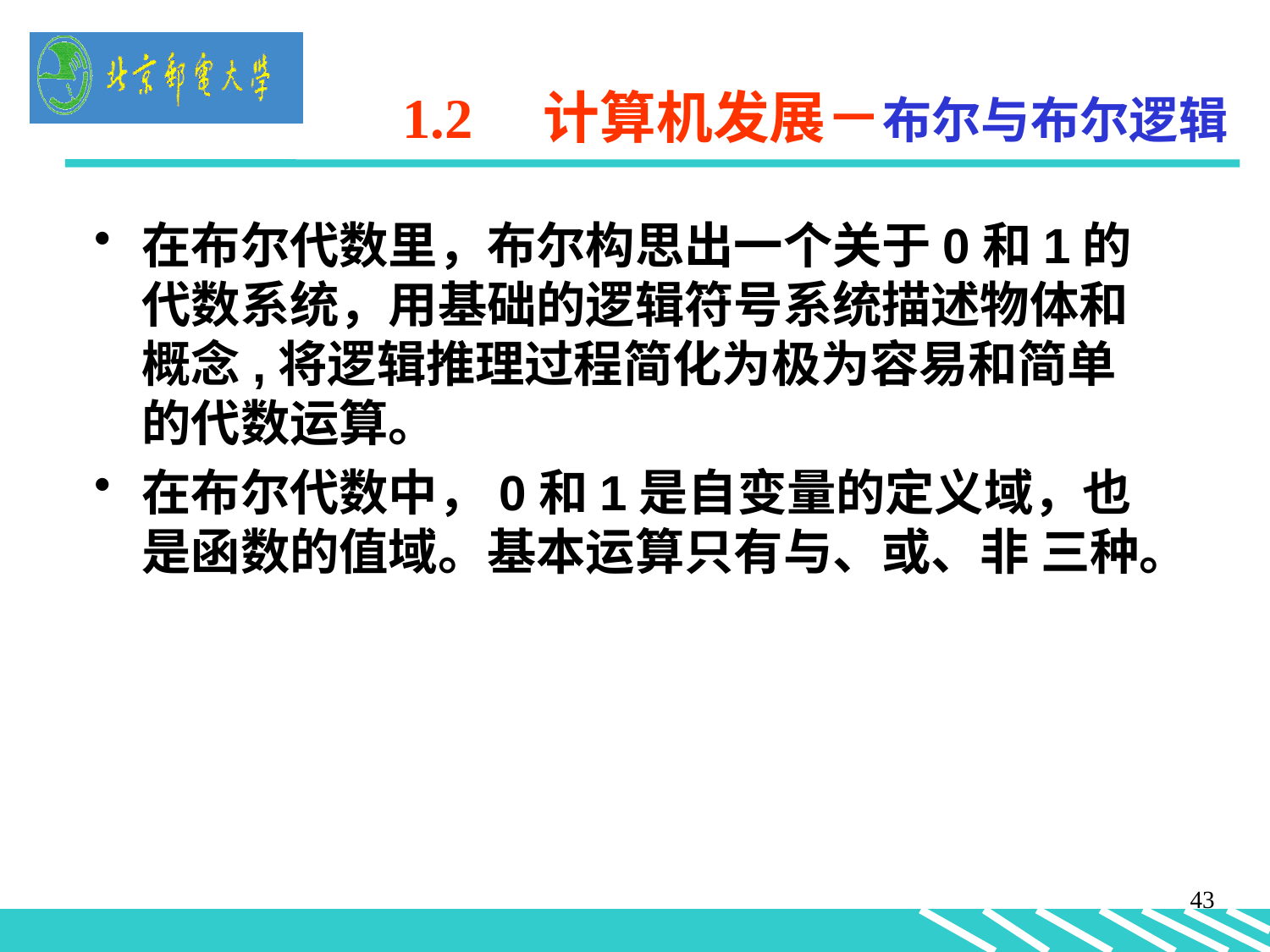

1.2    计算机发展－布尔与布尔逻辑
在布尔代数里，布尔构思出一个关于0和1的代数系统，用基础的逻辑符号系统描述物体和概念,将逻辑推理过程简化为极为容易和简单的代数运算。
在布尔代数中，0和1是自变量的定义域，也是函数的值域。基本运算只有与、或、非 三种。

43